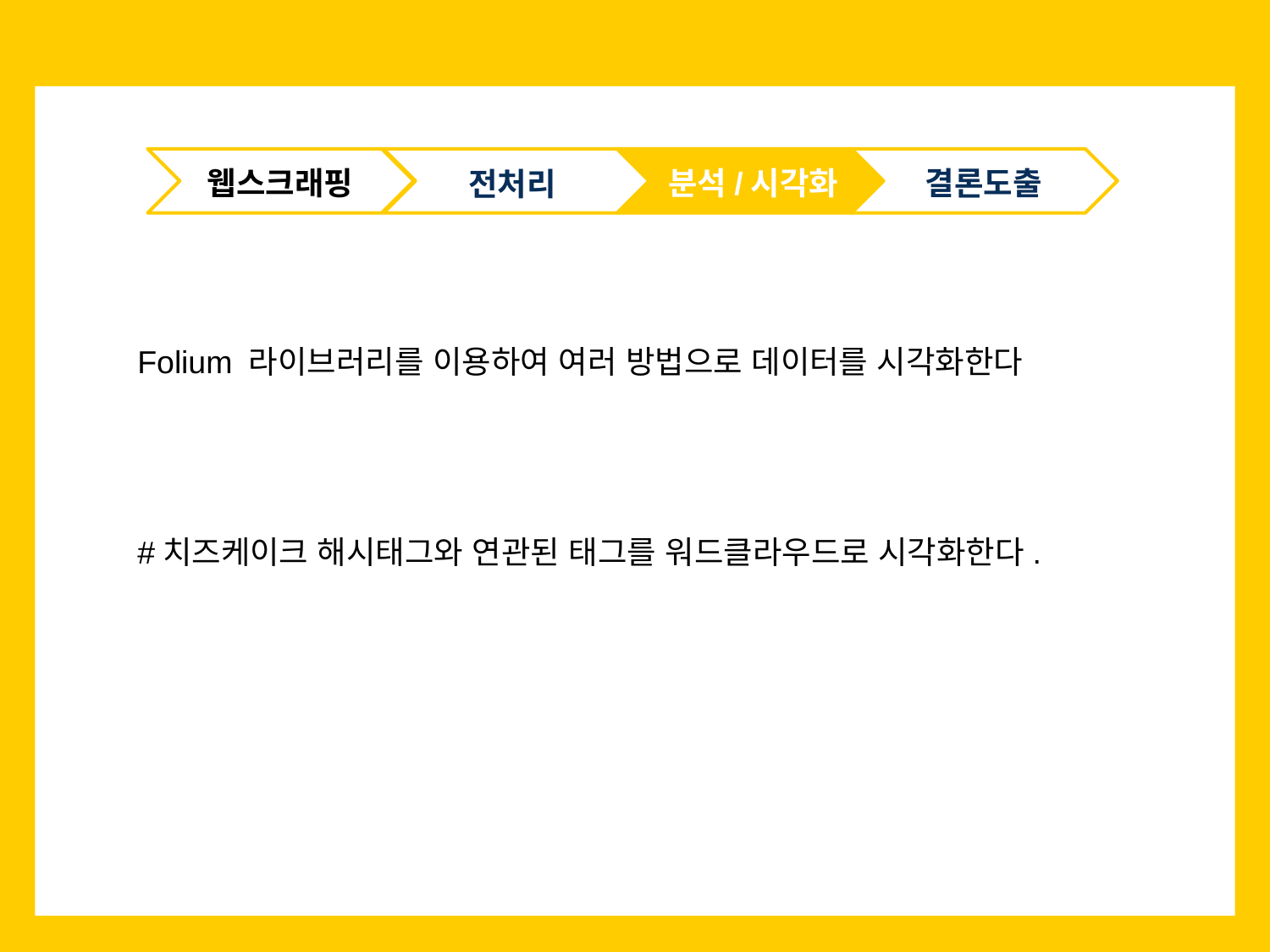

웹스크래핑
분석/시각화
결론도출
전처리
Folium 라이브러리를 이용하여 여러 방법으로 데이터를 시각화한다

#치즈케이크 해시태그와 연관된 태그를 워드클라우드로 시각화한다.